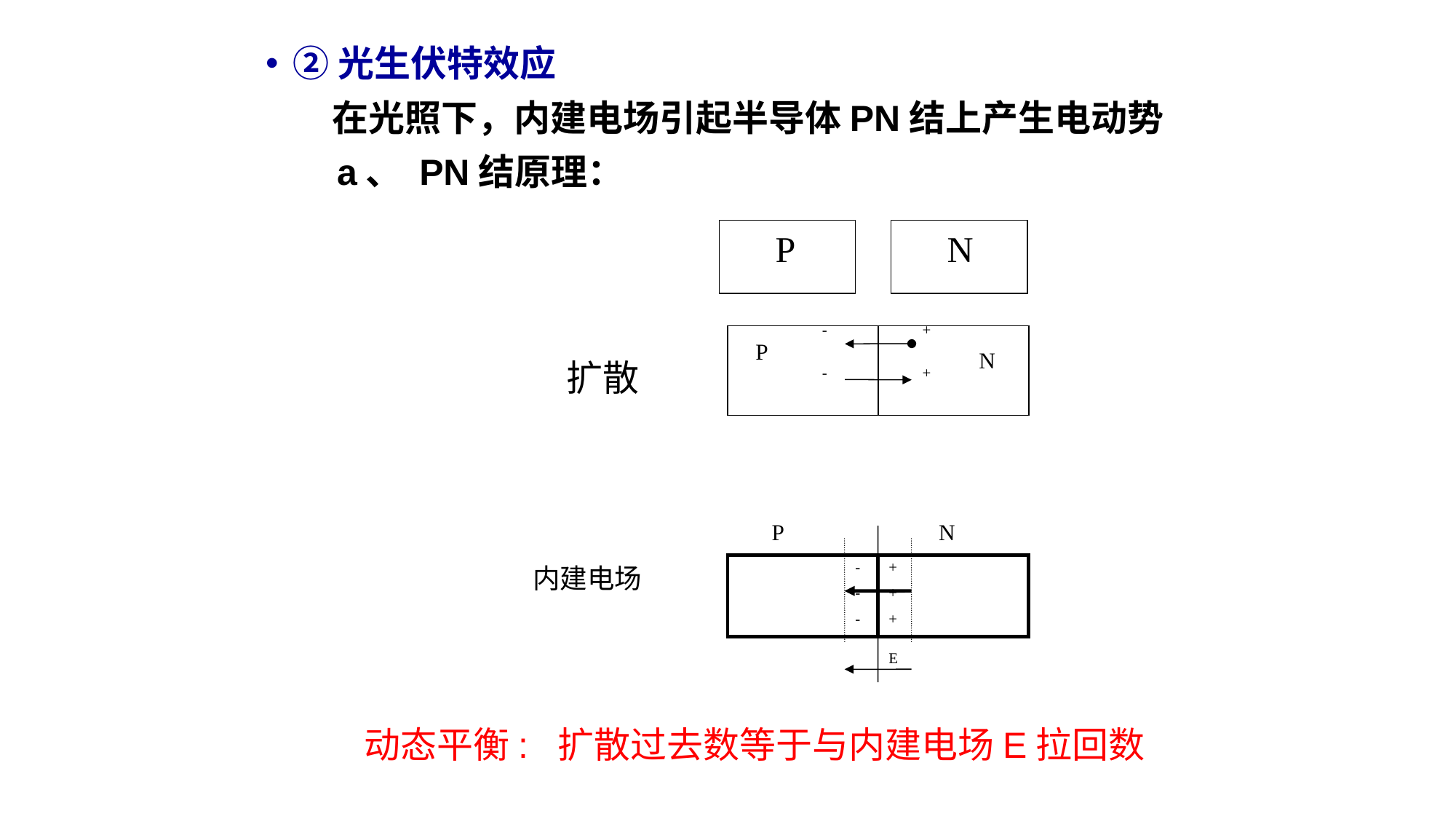

②光生伏特效应
       在光照下，内建电场引起半导体PN结上产生电动势
       a、 PN结原理：
     P
     N
-
+

-
+

P
N
扩散
P
N

-
+

-
+

-
+
E

内建电场
   动态平衡:  扩散过去数等于与内建电场E拉回数